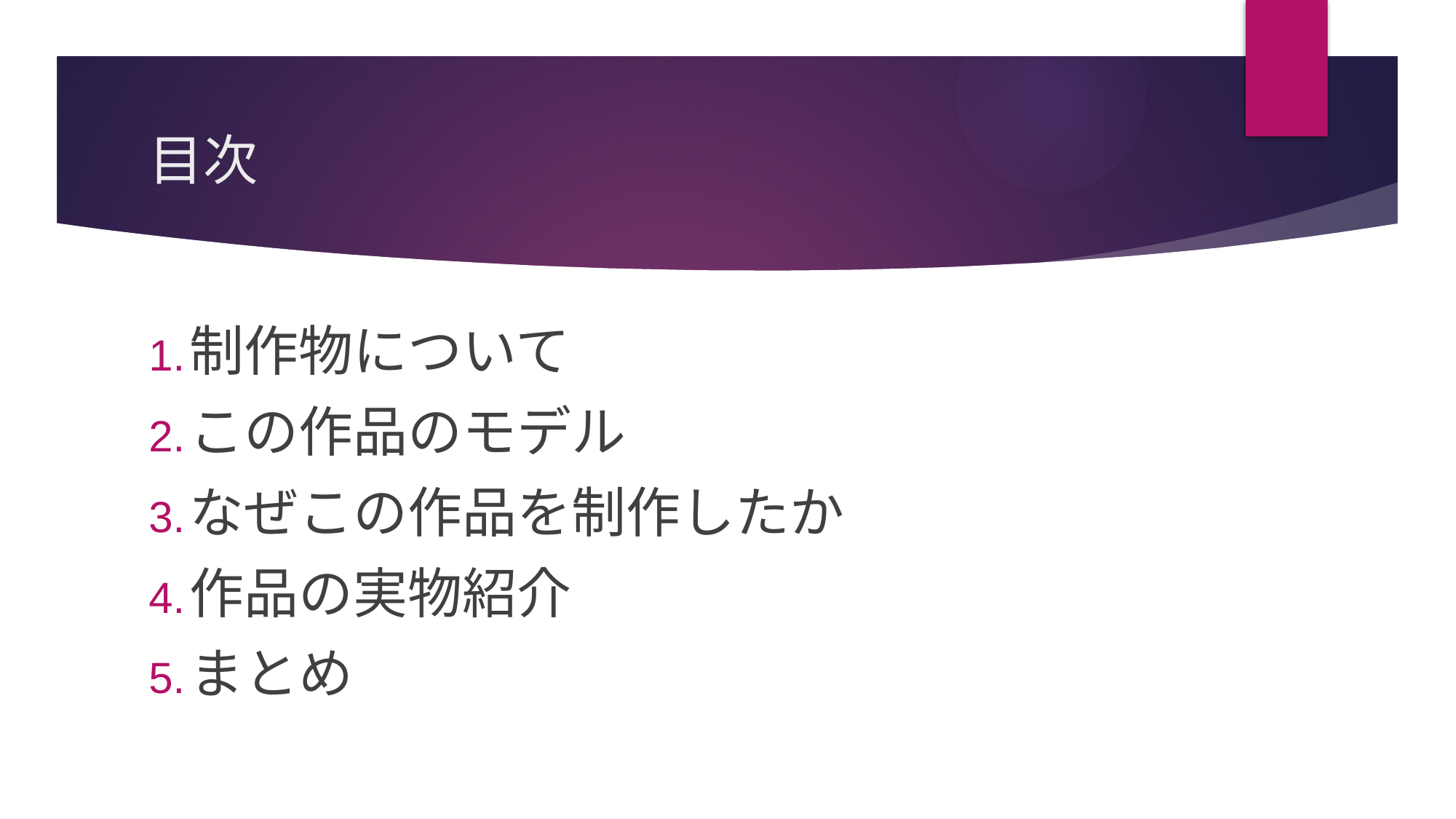

# 目次
制作物について
この作品のモデル
なぜこの作品を制作したか
作品の実物紹介
まとめ